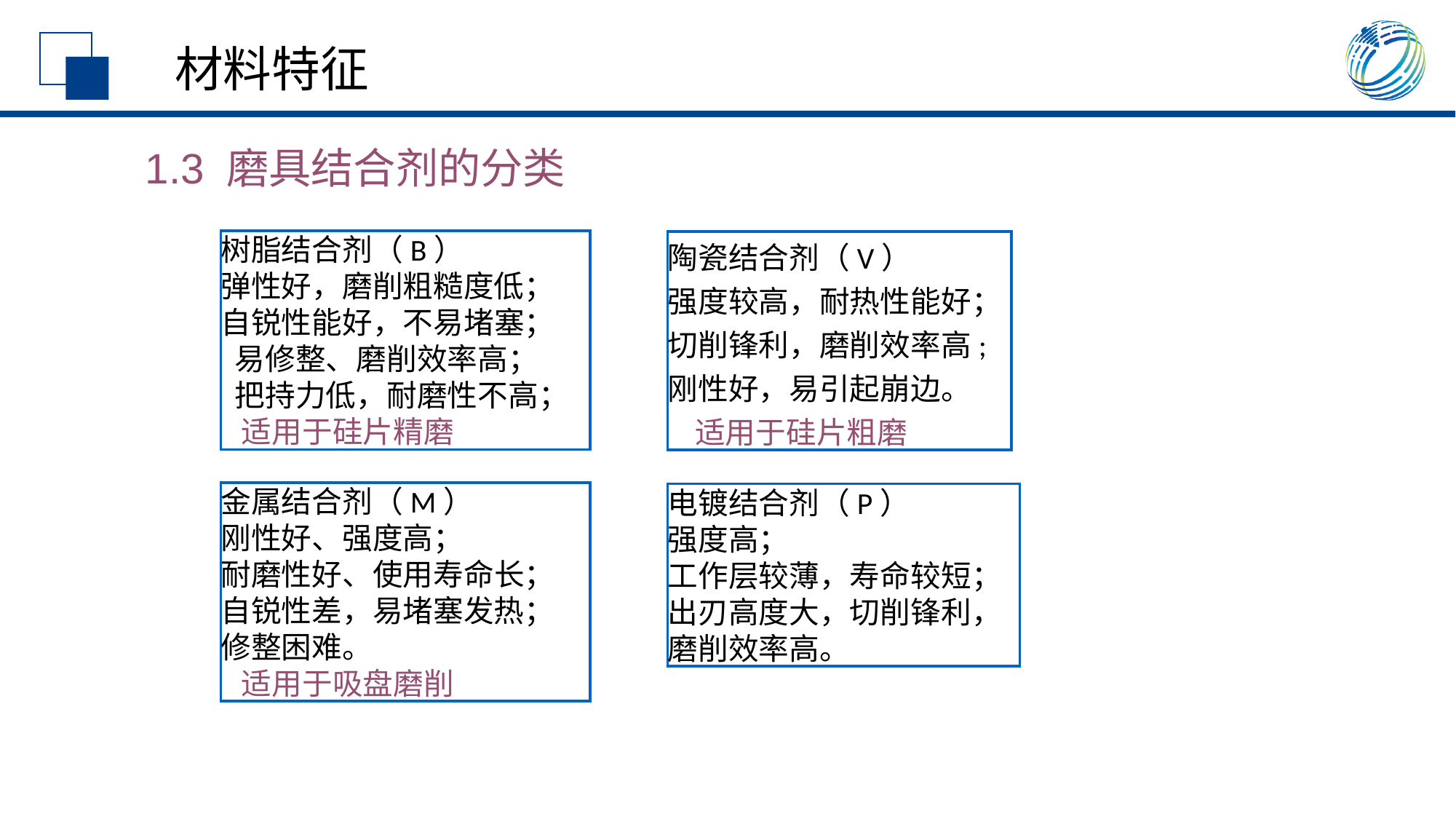

材料特征
1.3 磨具结合剂的分类
树脂结合剂（B）
弹性好，磨削粗糙度低；
自锐性能好，不易堵塞；
 易修整、磨削效率高；
 把持力低，耐磨性不高；
  适用于硅片精磨
陶瓷结合剂（V）
强度较高，耐热性能好；
切削锋利，磨削效率高;   刚性好，易引起崩边。
   适用于硅片粗磨

金属结合剂（M）
刚性好、强度高；
耐磨性好、使用寿命长；
自锐性差，易堵塞发热；
修整困难。
  适用于吸盘磨削
电镀结合剂（P）
强度高；
工作层较薄，寿命较短；
出刃高度大，切削锋利，磨削效率高。